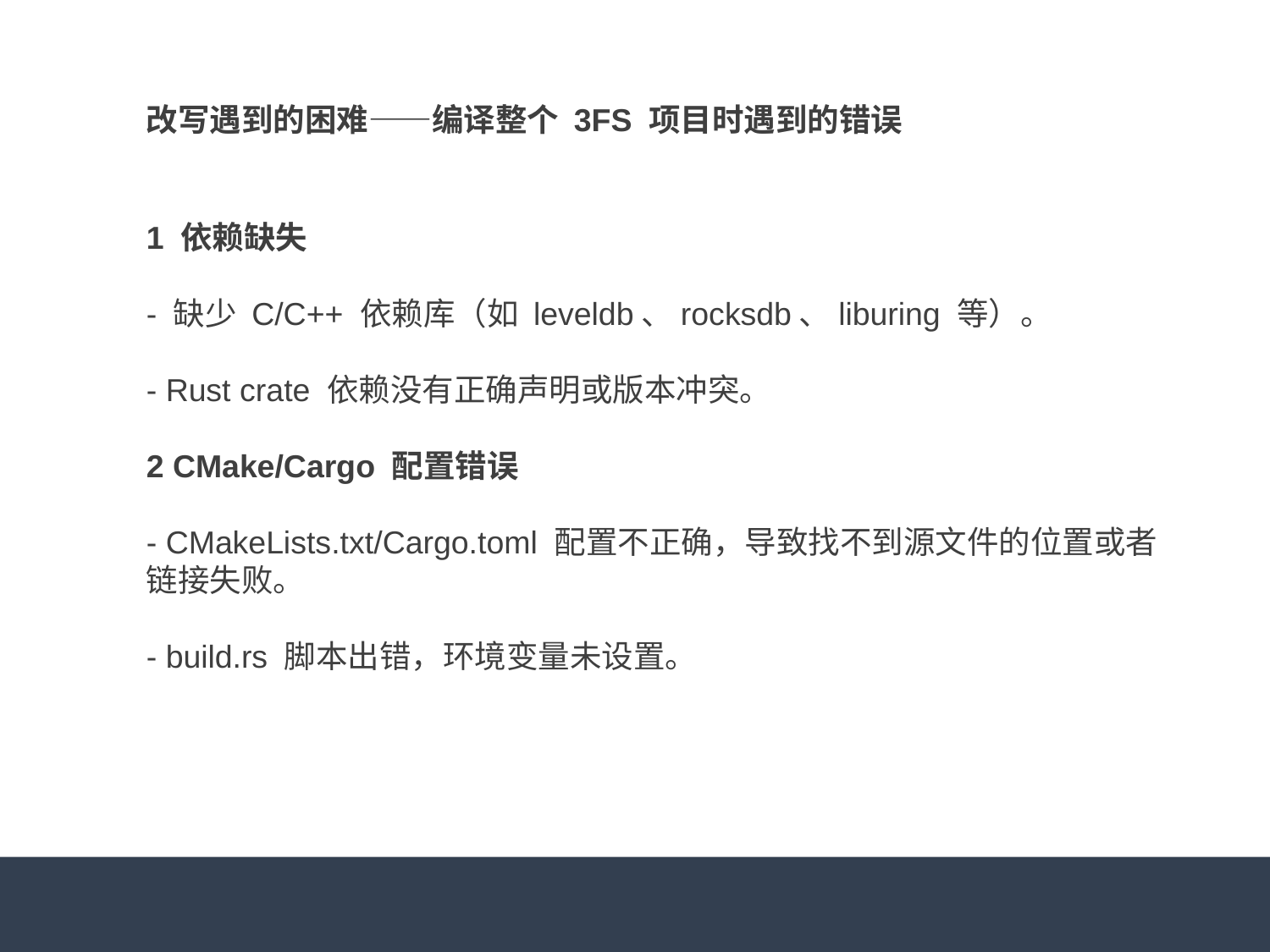

改写遇到的困难——编译整个 3FS 项目时遇到的错误
1 依赖缺失
- 缺少 C/C++ 依赖库（如 leveldb、rocksdb、liburing 等）。
- Rust crate 依赖没有正确声明或版本冲突。

2 CMake/Cargo 配置错误
- CMakeLists.txt/Cargo.toml 配置不正确，导致找不到源文件的位置或者链接失败。
- build.rs 脚本出错，环境变量未设置。

#